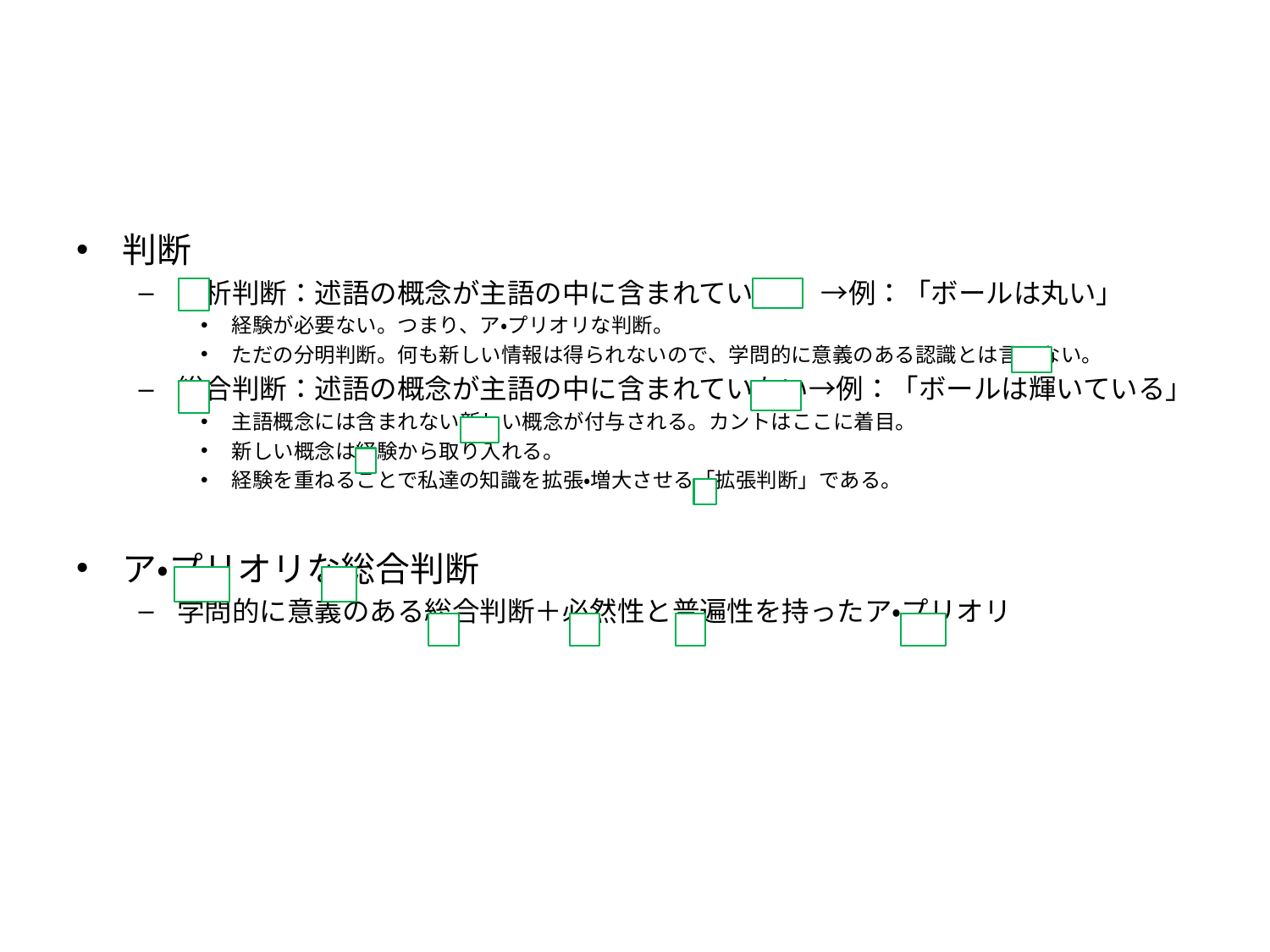

#
判断
分析判断：述語の概念が主語の中に含まれている　  →例：「ボールは丸い」
経験が必要ない。つまり、ア・プリオリな判断。
ただの分明判断。何も新しい情報は得られないので、学問的に意義のある認識とは言えない。
総合判断：述語の概念が主語の中に含まれていない→例：「ボールは輝いている」
主語概念には含まれない新しい概念が付与される。カントはここに着目。
新しい概念は経験から取り入れる。
経験を重ねることで私達の知識を拡張・増大させる「拡張判断」である。

ア・プリオリな総合判断
学問的に意義のある総合判断＋必然性と普遍性を持ったア・プリオリ